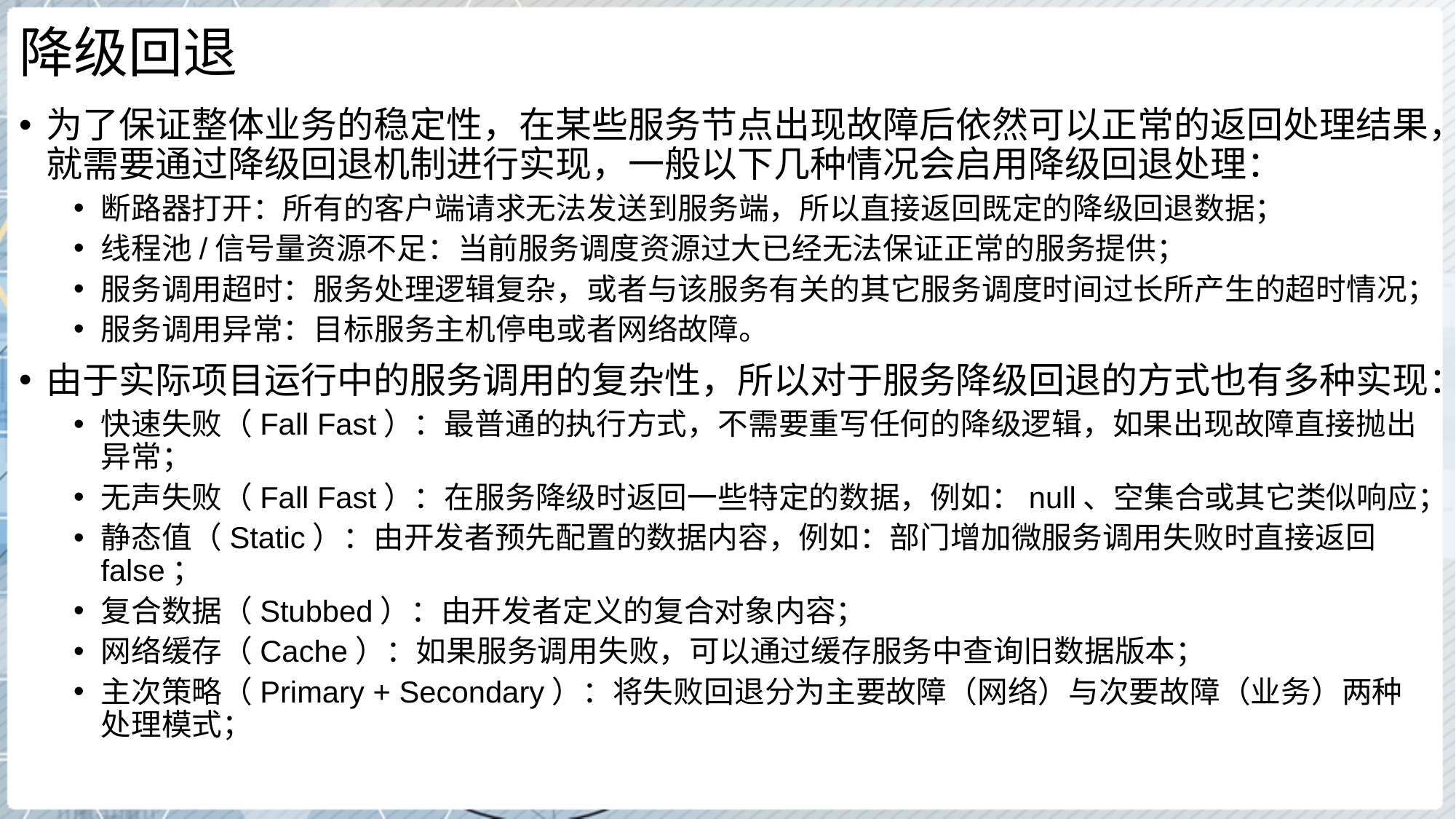

# 降级回退
为了保证整体业务的稳定性，在某些服务节点出现故障后依然可以正常的返回处理结果，就需要通过降级回退机制进行实现，一般以下几种情况会启用降级回退处理：
断路器打开：所有的客户端请求无法发送到服务端，所以直接返回既定的降级回退数据；
线程池/信号量资源不足：当前服务调度资源过大已经无法保证正常的服务提供；
服务调用超时：服务处理逻辑复杂，或者与该服务有关的其它服务调度时间过长所产生的超时情况；
服务调用异常：目标服务主机停电或者网络故障。
由于实际项目运行中的服务调用的复杂性，所以对于服务降级回退的方式也有多种实现：
快速失败（Fall Fast）：最普通的执行方式，不需要重写任何的降级逻辑，如果出现故障直接抛出异常；
无声失败（Fall Fast）：在服务降级时返回一些特定的数据，例如：null、空集合或其它类似响应；
静态值（Static）：由开发者预先配置的数据内容，例如：部门增加微服务调用失败时直接返回false；
复合数据（Stubbed）：由开发者定义的复合对象内容；
网络缓存（Cache）：如果服务调用失败，可以通过缓存服务中查询旧数据版本；
主次策略（Primary + Secondary）：将失败回退分为主要故障（网络）与次要故障（业务）两种处理模式；